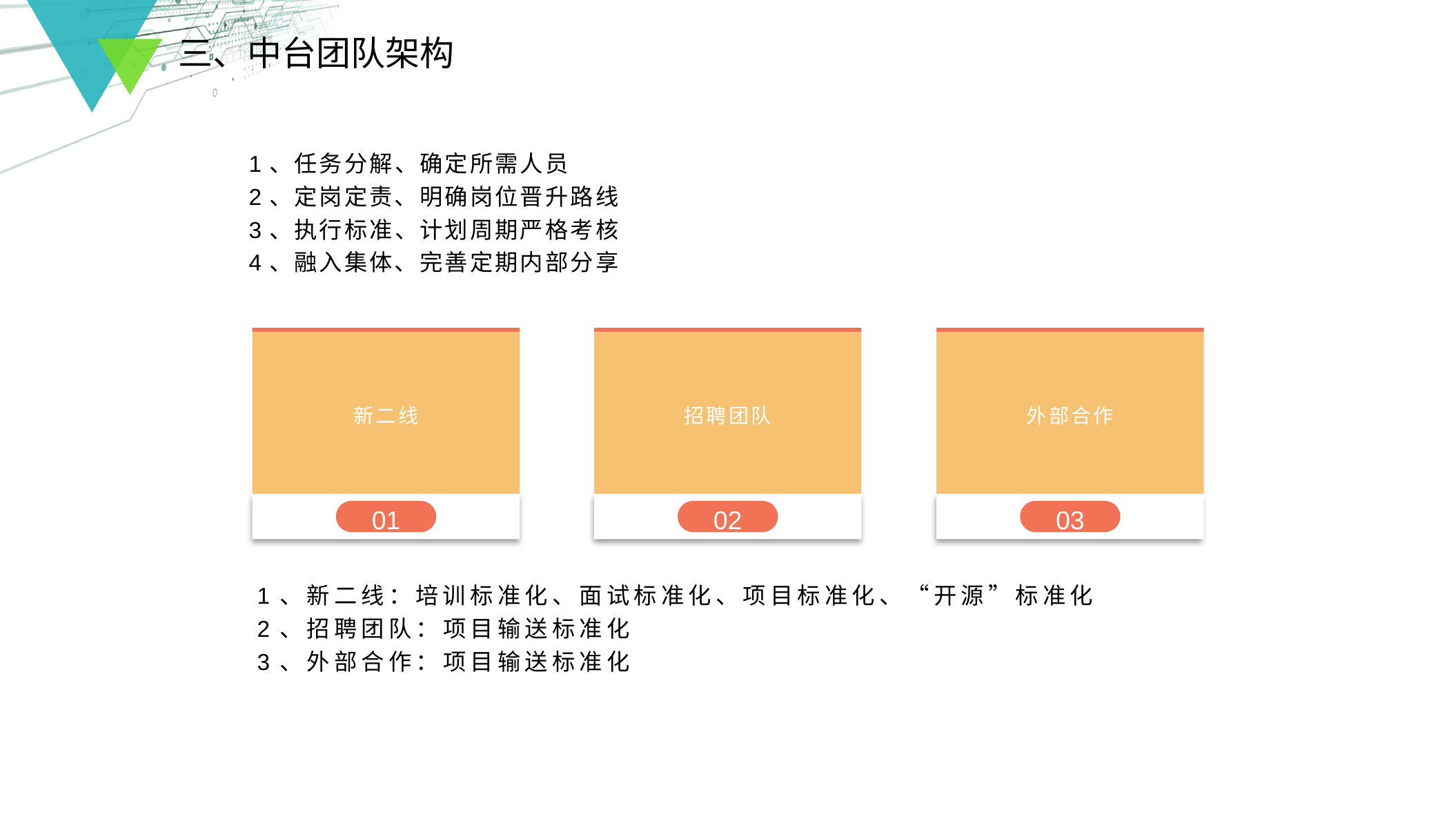

三、中台团队架构
1、任务分解、确定所需人员
2、定岗定责、明确岗位晋升路线
3、执行标准、计划周期严格考核
4、融入集体、完善定期内部分享

新二线

01

招聘团队

02

外部合作

03
1、新二线：培训标准化、面试标准化、项目标准化、“开源”标准化
2、招聘团队：项目输送标准化
3、外部合作：项目输送标准化